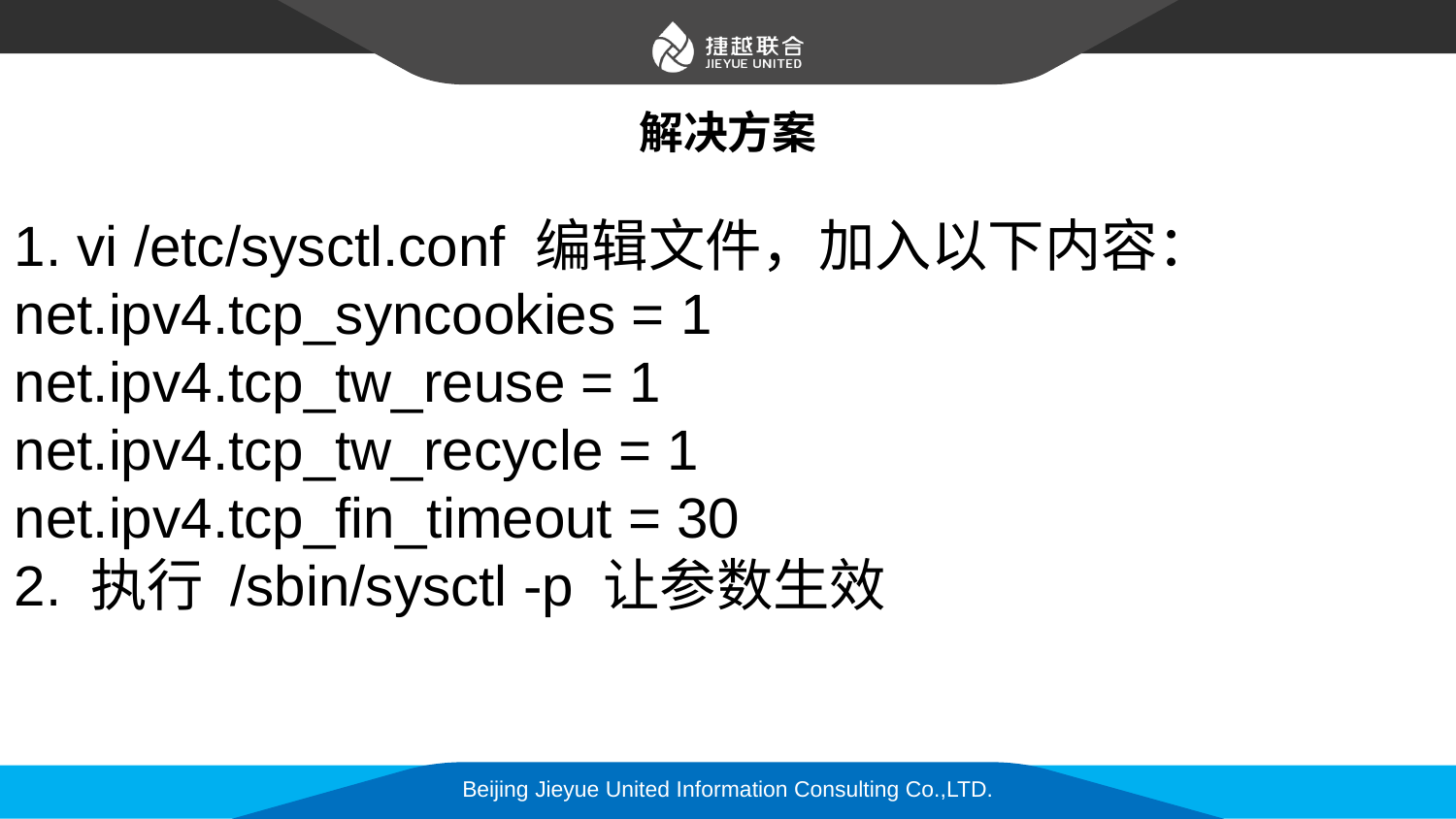

# 解决方案
1. vi /etc/sysctl.conf 编辑文件，加入以下内容：
net.ipv4.tcp_syncookies = 1
net.ipv4.tcp_tw_reuse = 1
net.ipv4.tcp_tw_recycle = 1
net.ipv4.tcp_fin_timeout = 30
2. 执行 /sbin/sysctl -p 让参数生效